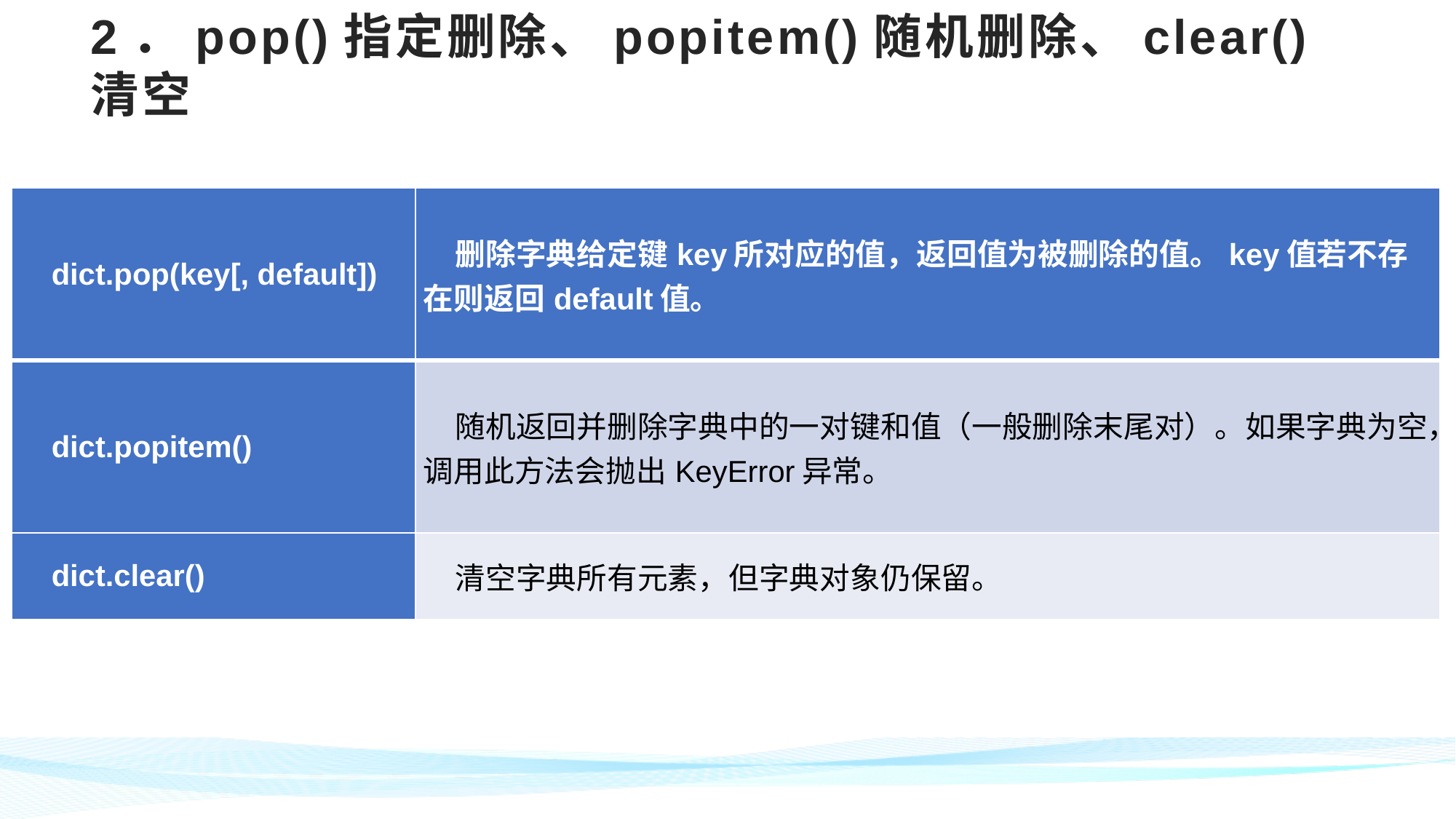

# 2．pop()指定删除、popitem()随机删除、clear()清空

| dict.pop(key[, default]) | 删除字典给定键key所对应的值，返回值为被删除的值。key值若不存在则返回default值。 |
| --- | --- |
| dict.popitem() | 随机返回并删除字典中的一对键和值（一般删除末尾对）。如果字典为空，调用此方法会抛出KeyError异常。 |
| dict.clear() | 清空字典所有元素，但字典对象仍保留。 |
30